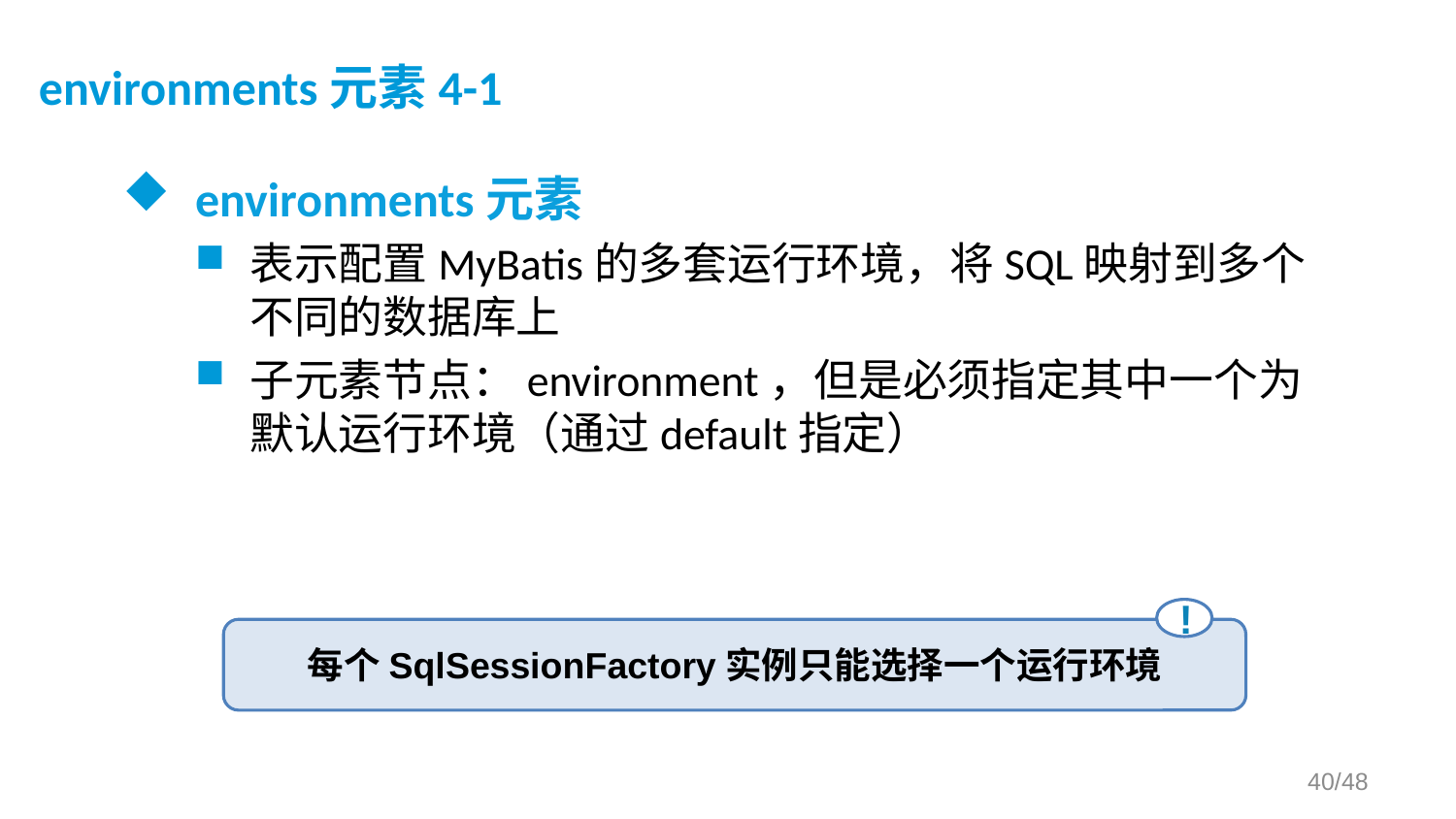

# environments元素4-1
environments元素
表示配置MyBatis的多套运行环境，将SQL映射到多个不同的数据库上
子元素节点：environment，但是必须指定其中一个为默认运行环境（通过default指定）

!
每个SqlSessionFactory实例只能选择一个运行环境
40/48